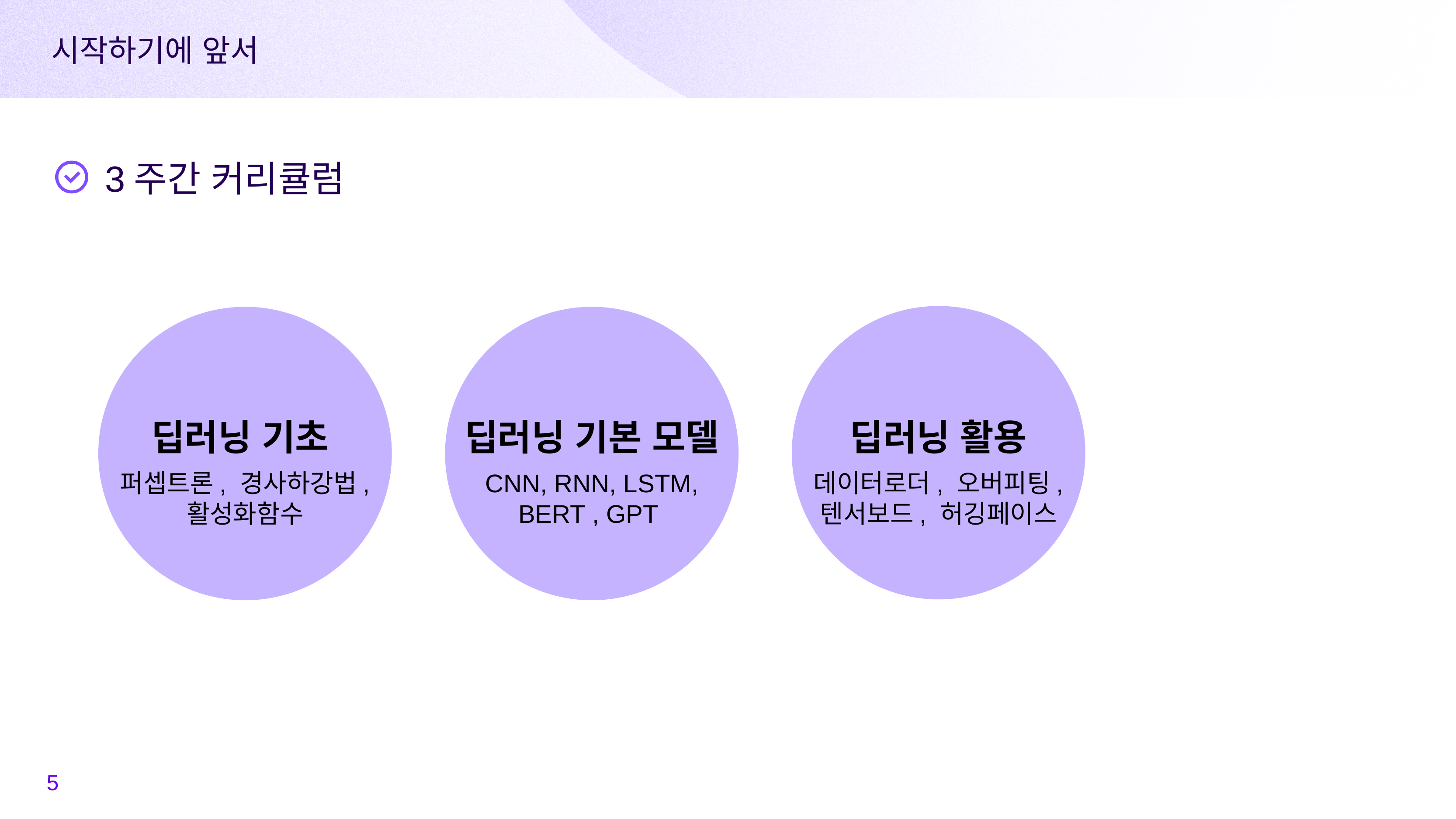

시작하기에 앞서

3주간 커리큘럼

딥러닝 기초
딥러닝 기본 모델
딥러닝 활용
퍼셉트론, 경사하강법, 활성화함수
CNN, RNN, LSTM, BERT , GPT
데이터로더, 오버피팅,
텐서보드, 허깅페이스
5